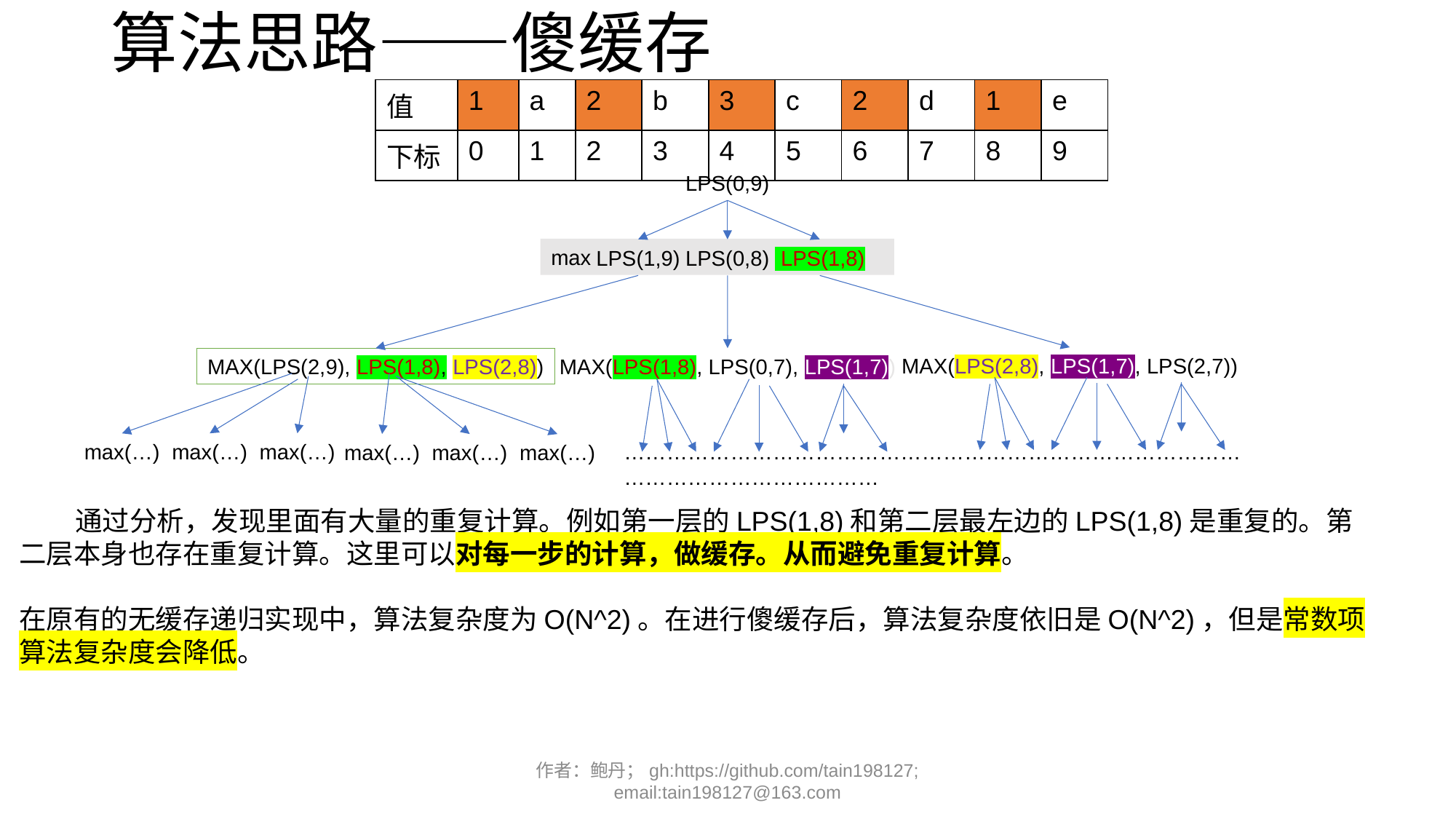

# 算法思路——傻缓存
| 值 | 1 | a | 2 | b | 3 | c | 2 | d | 1 | e |
| --- | --- | --- | --- | --- | --- | --- | --- | --- | --- | --- |
| 下标 | 0 | 1 | 2 | 3 | 4 | 5 | 6 | 7 | 8 | 9 |
LPS(0,9)
max
LPS(1,9)
LPS(0,8)
 LPS(1,8)
MAX(LPS(2,8), LPS(1,7), LPS(2,7))
MAX(LPS(2,9), LPS(1,8), LPS(2,8))
MAX(LPS(1,8), LPS(0,7), LPS(1,7))
……………………………………………………………………………………………………………
max(…)
max(…)
max(…)
max(…)
max(…)
max(…)
        通过分析，发现里面有大量的重复计算。例如第一层的LPS(1,8)和第二层最左边的LPS(1,8)是重复的。第二层本身也存在重复计算。这里可以对每一步的计算，做缓存。从而避免重复计算。

在原有的无缓存递归实现中，算法复杂度为O(N^2)。在进行傻缓存后，算法复杂度依旧是O(N^2)，但是常数项算法复杂度会降低。
作者：鲍丹；gh:https://github.com/tain198127; email:tain198127@163.com